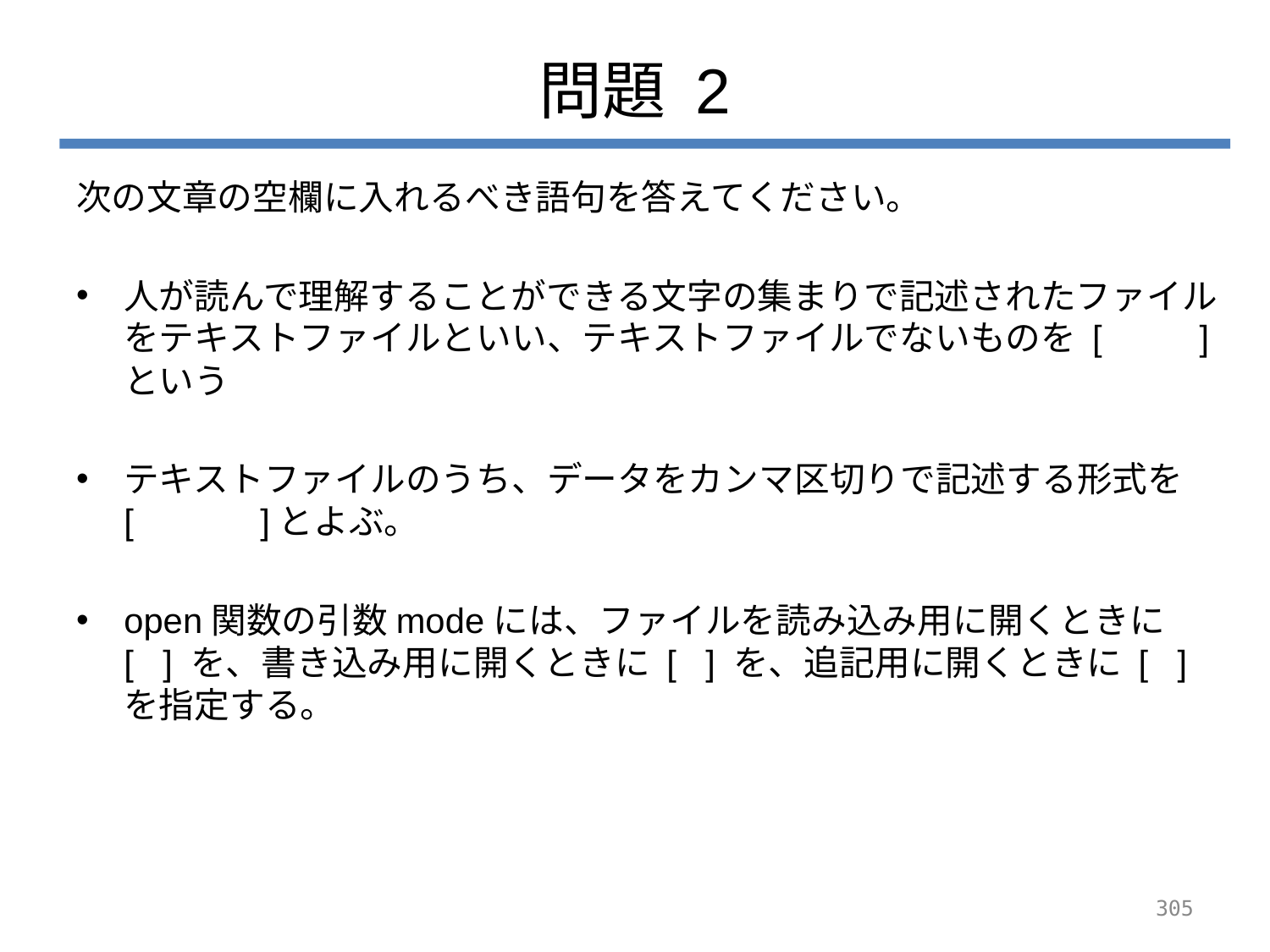

# 問題 2
次の文章の空欄に入れるべき語句を答えてください。

人が読んで理解することができる文字の集まりで記述されたファイルをテキストファイルといい、テキストファイルでないものを [          ] という

テキストファイルのうち、データをカンマ区切りで記述する形式を
[             ]とよぶ。

open関数の引数modeには、ファイルを読み込み用に開くときに
[   ] を、書き込み用に開くときに [   ] を、追記用に開くときに [   ] を指定する。
305